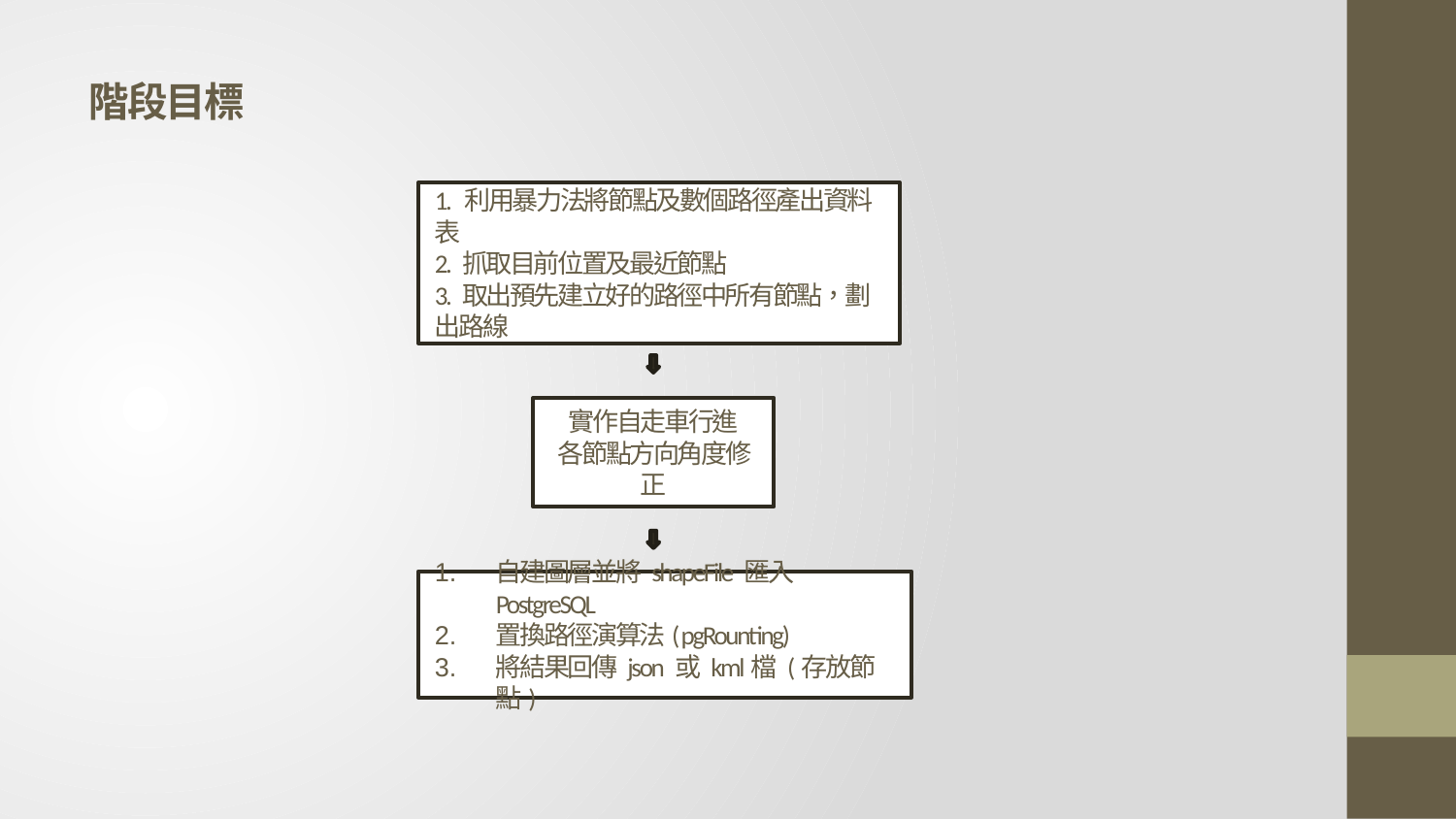

# 階段目標
1. 利用暴力法將節點及數個路徑產出資料表
2. 抓取目前位置及最近節點
3. 取出預先建立好的路徑中所有節點，劃出路線

實作自走車行進
各節點方向角度修正

自建圖層並將 shapeFile 匯入PostgreSQL
置換路徑演算法( pgRounting)
將結果回傳 json 或 kml檔 (存放節點)